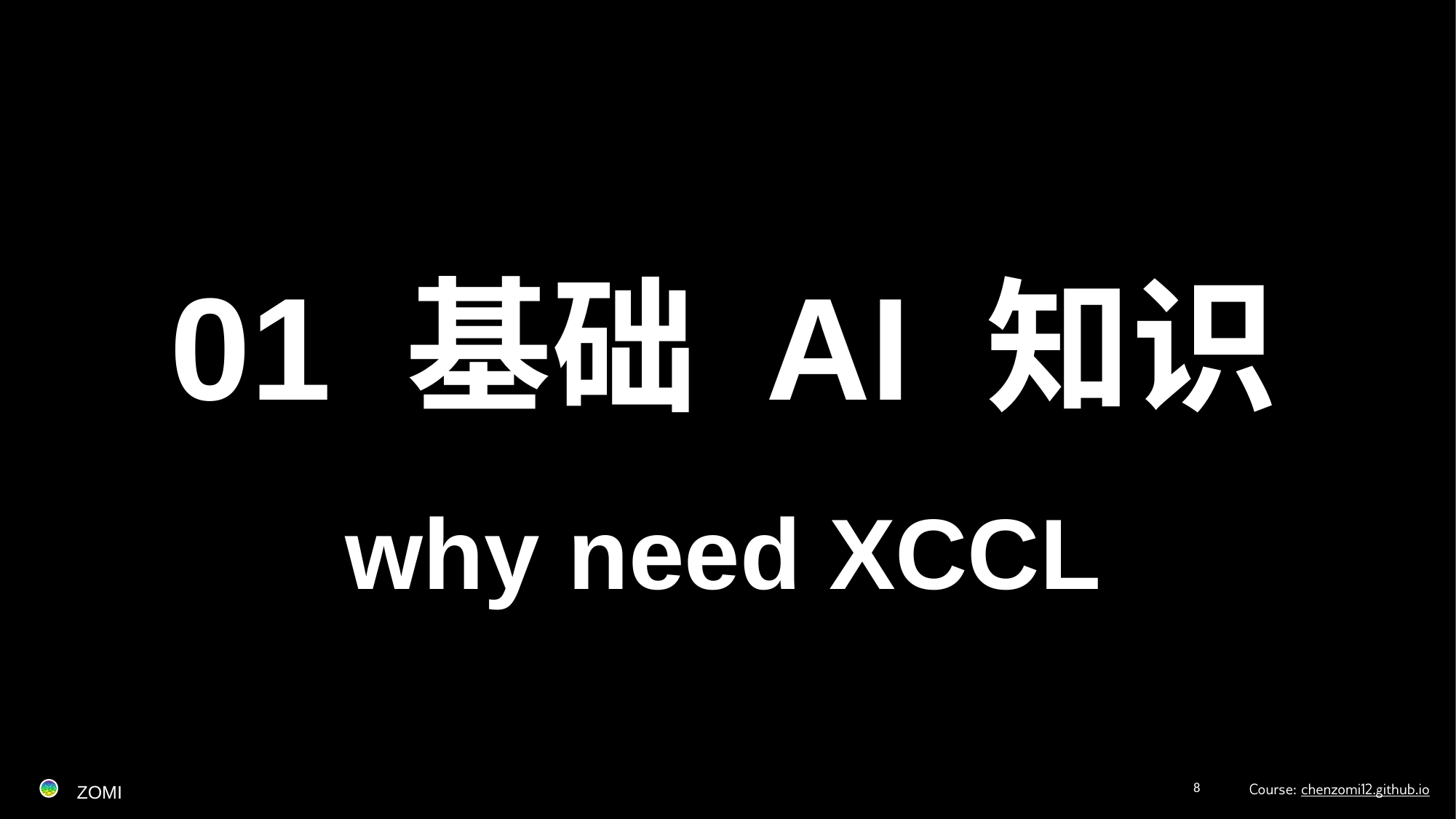

01 基础 AI 知识
why need XCCL